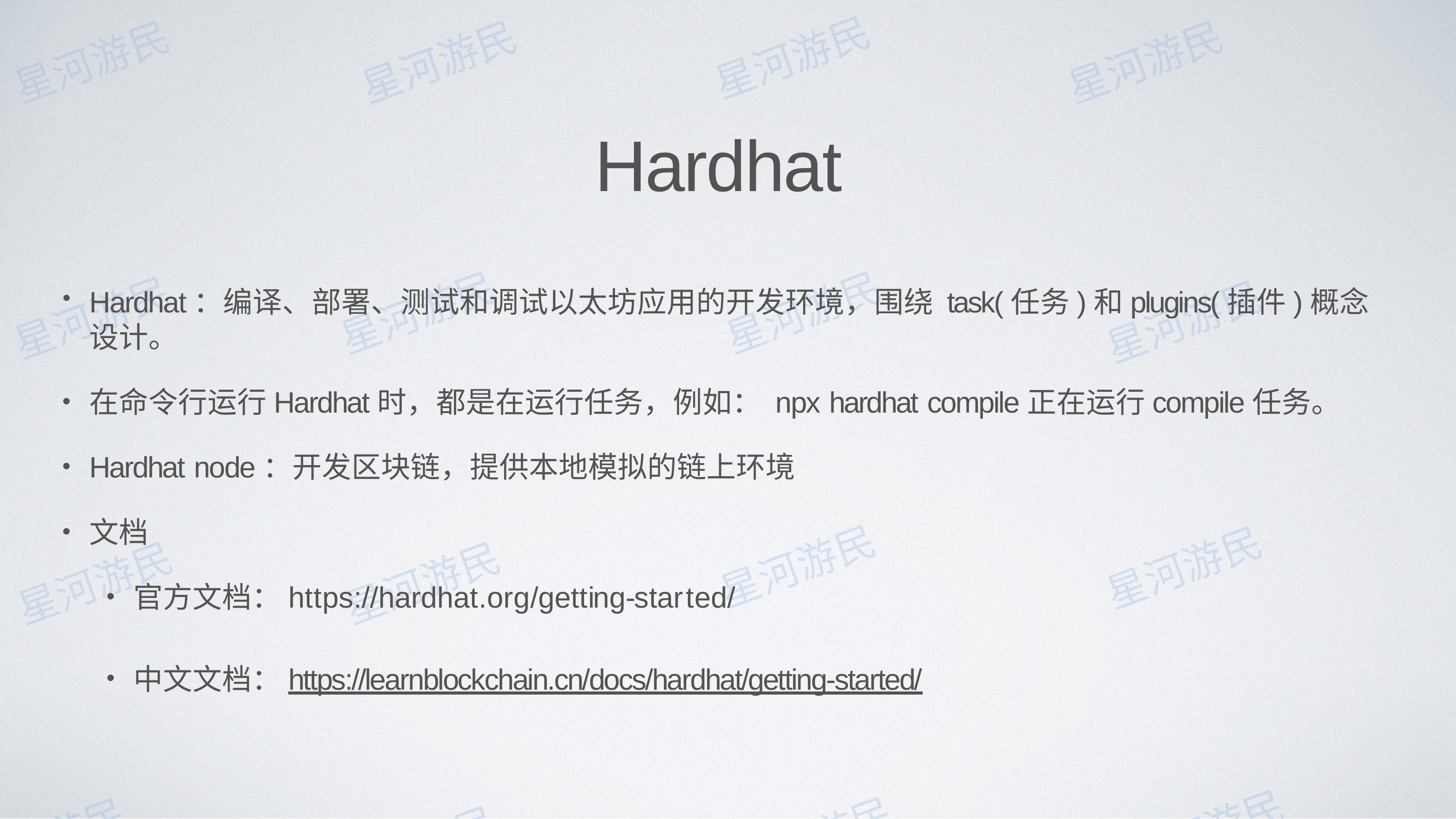

# Hardhat
Hardhat：编译、部署、测试和调试以太坊应⽤的开发环境，围绕 task(任务)和plugins(插件)概念设计。

在命令⾏运⾏Hardhat时，都是在运⾏任务，例如： npx hardhat compile正在运⾏compile任务。

Hardhat node：开发区块链，提供本地模拟的链上环境

⽂档

官⽅⽂档：https://hardhat.org/getting-started/

中⽂⽂档：https://learnblockchain.cn/docs/hardhat/getting-started/